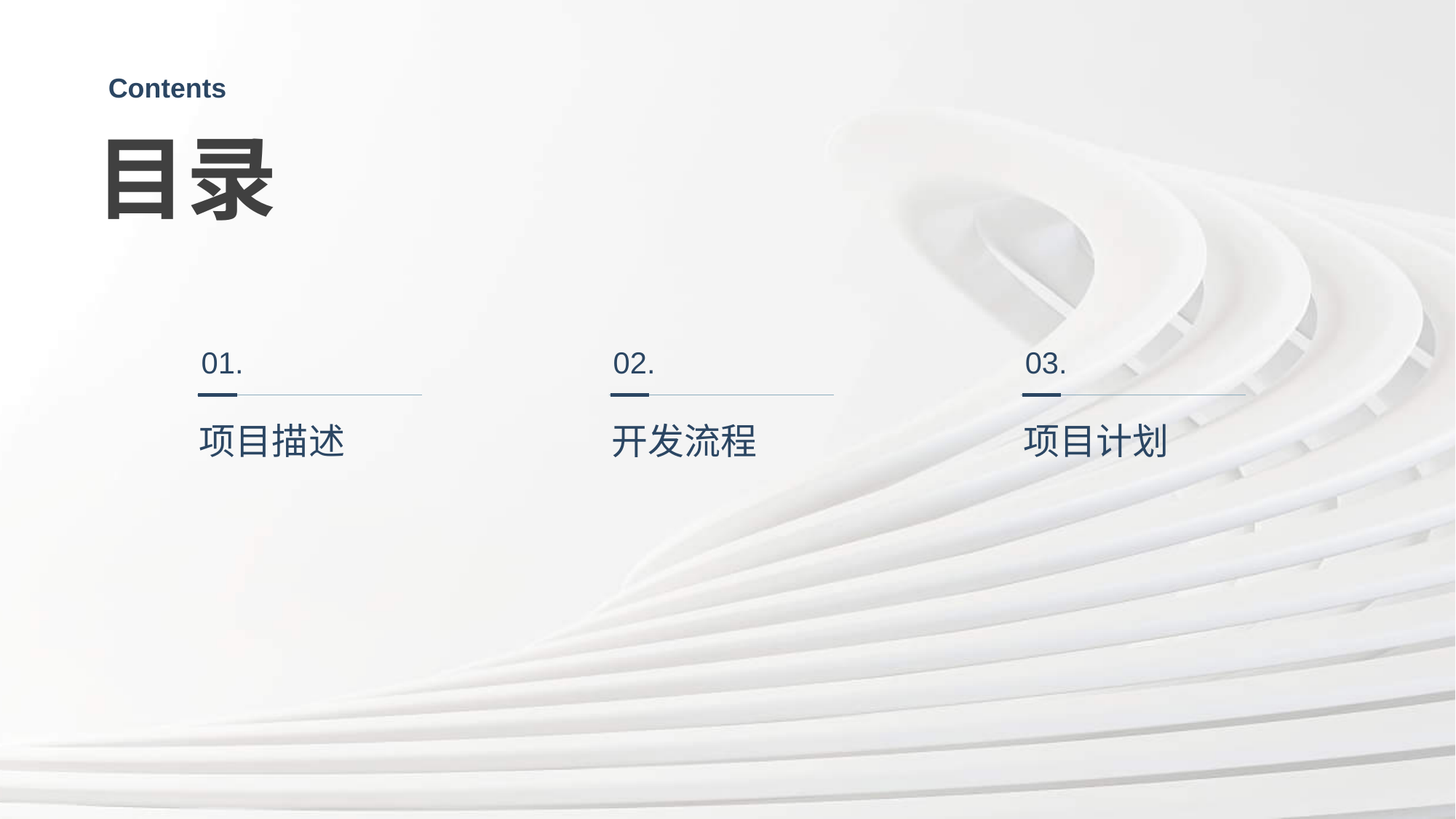

Contents
目录
01.
02.
03.
项目描述
开发流程
项目计划